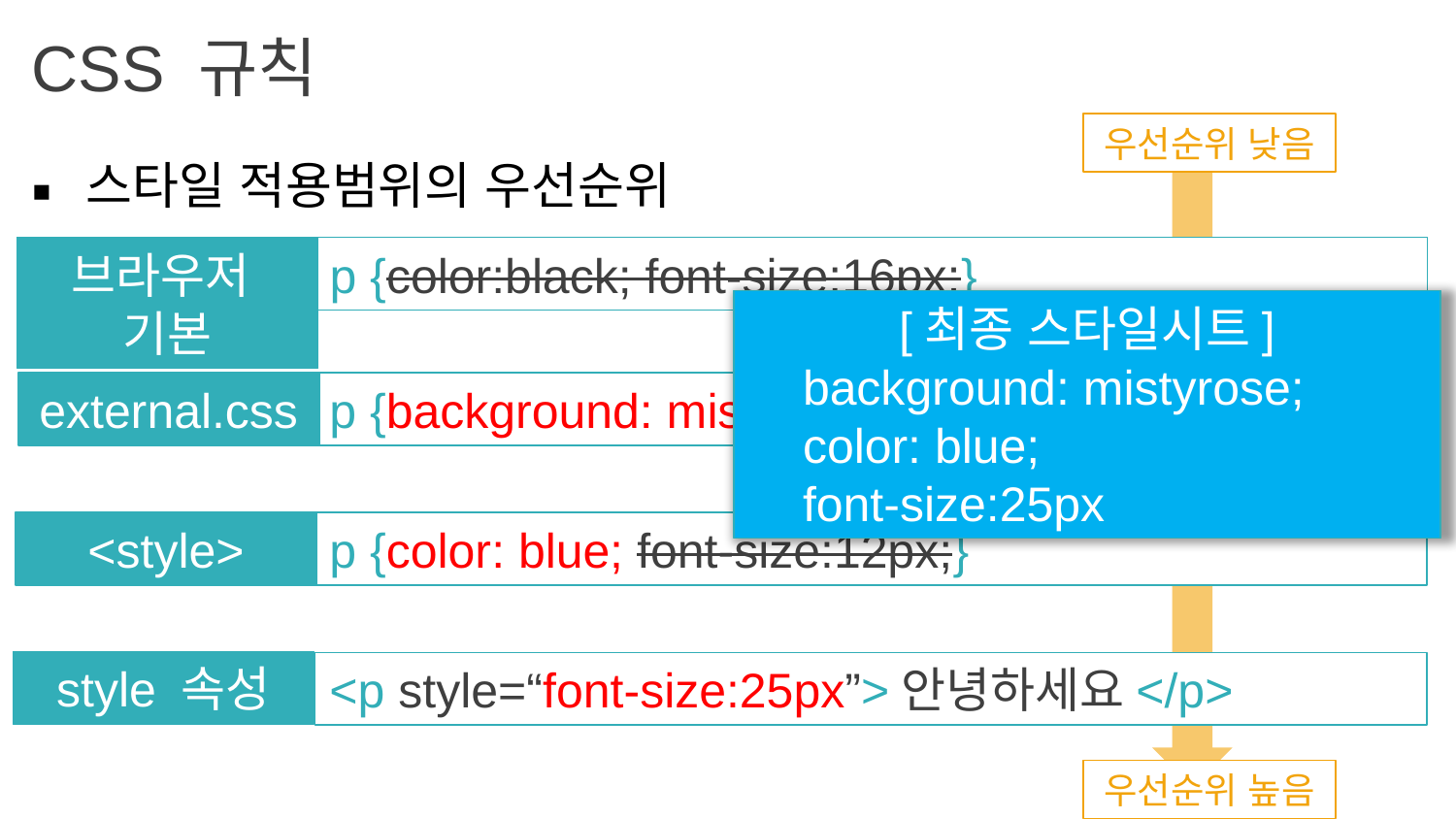

CSS 규칙
우선순위 낮음
스타일 적용범위의 우선순위

브라우저  기본
p {color:black; font-size:16px;}
[최종 스타일시트]
    background: mistyrose;
    color: blue;
    font-size:25px
p {background: mistyrose;}
external.css
<style>
p {color: blue; font-size:12px;}
style 속성
<p style=“font-size:25px”>안녕하세요</p>
우선순위 높음